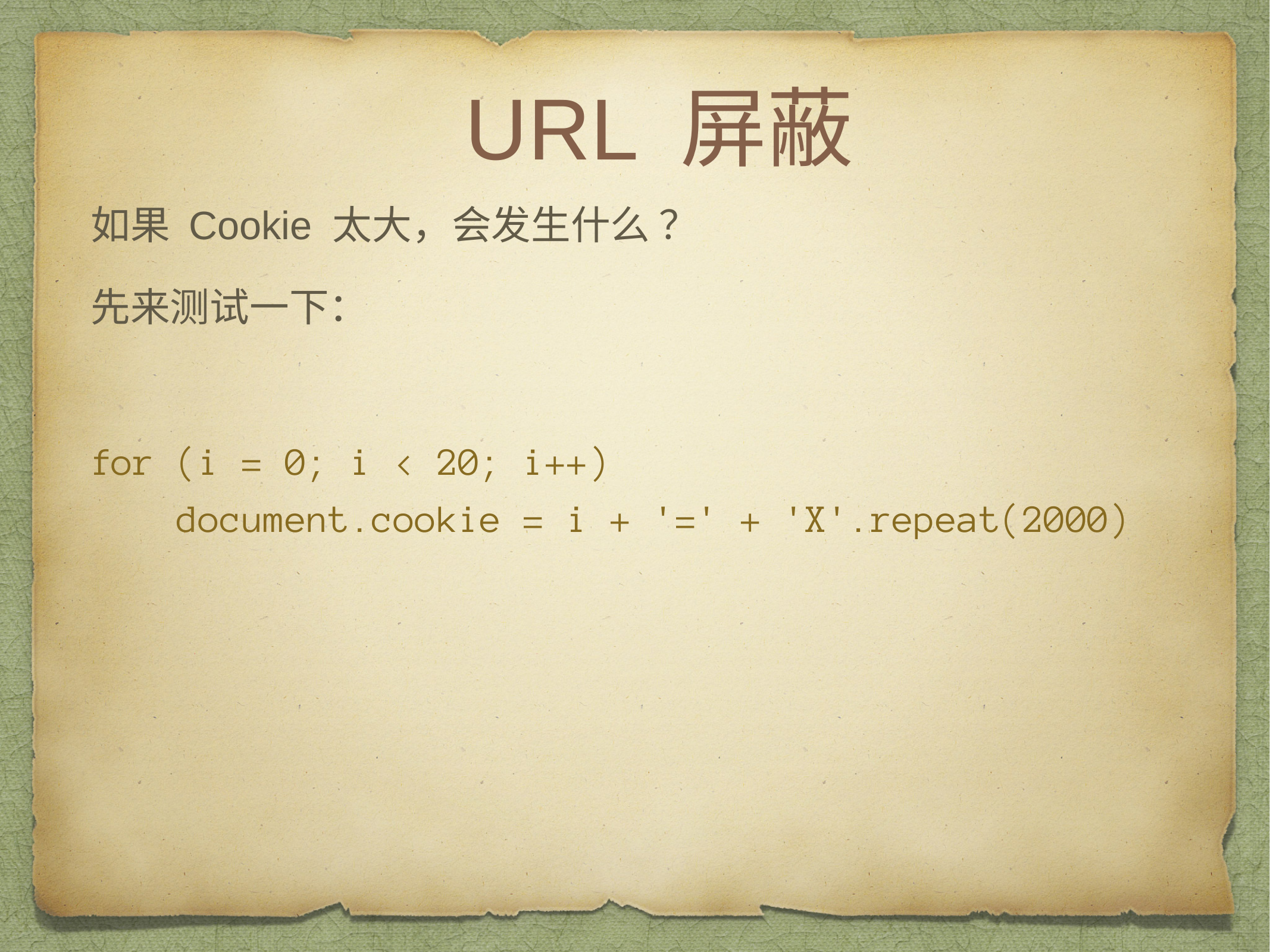

# URL 屏蔽
如果 Cookie 太大，会发生什么 ？
先来测试一下：
for (i = 0; i < 20; i++)
    document.cookie = i + '=' + 'X'.repeat(2000)